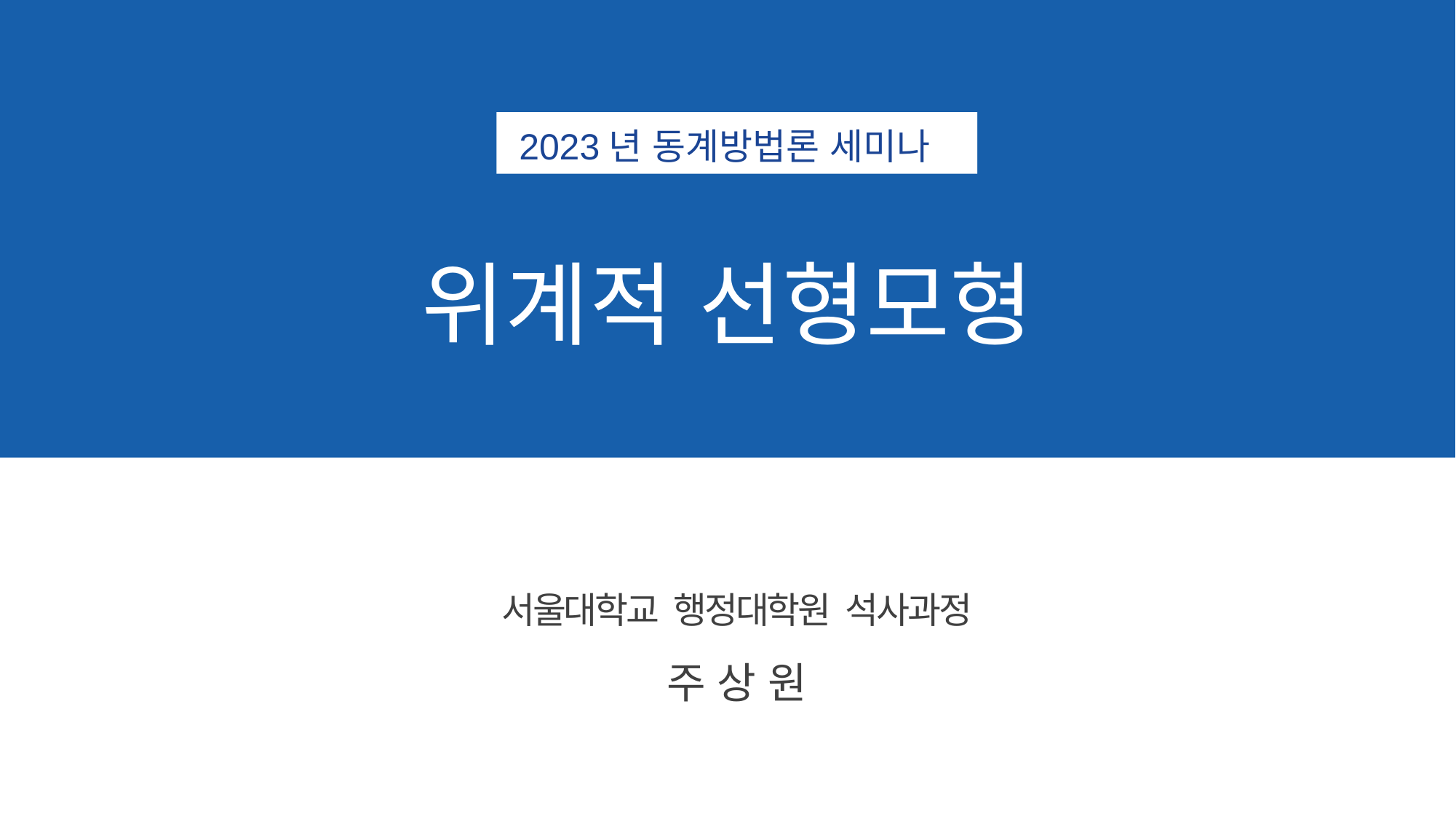

2023년 동계방법론 세미나
위계적 선형모형

 2022년 BK 방법론 특강
메타분석
Meta Analysis
서울대학교  행정대학원  석사과정
주 상 원